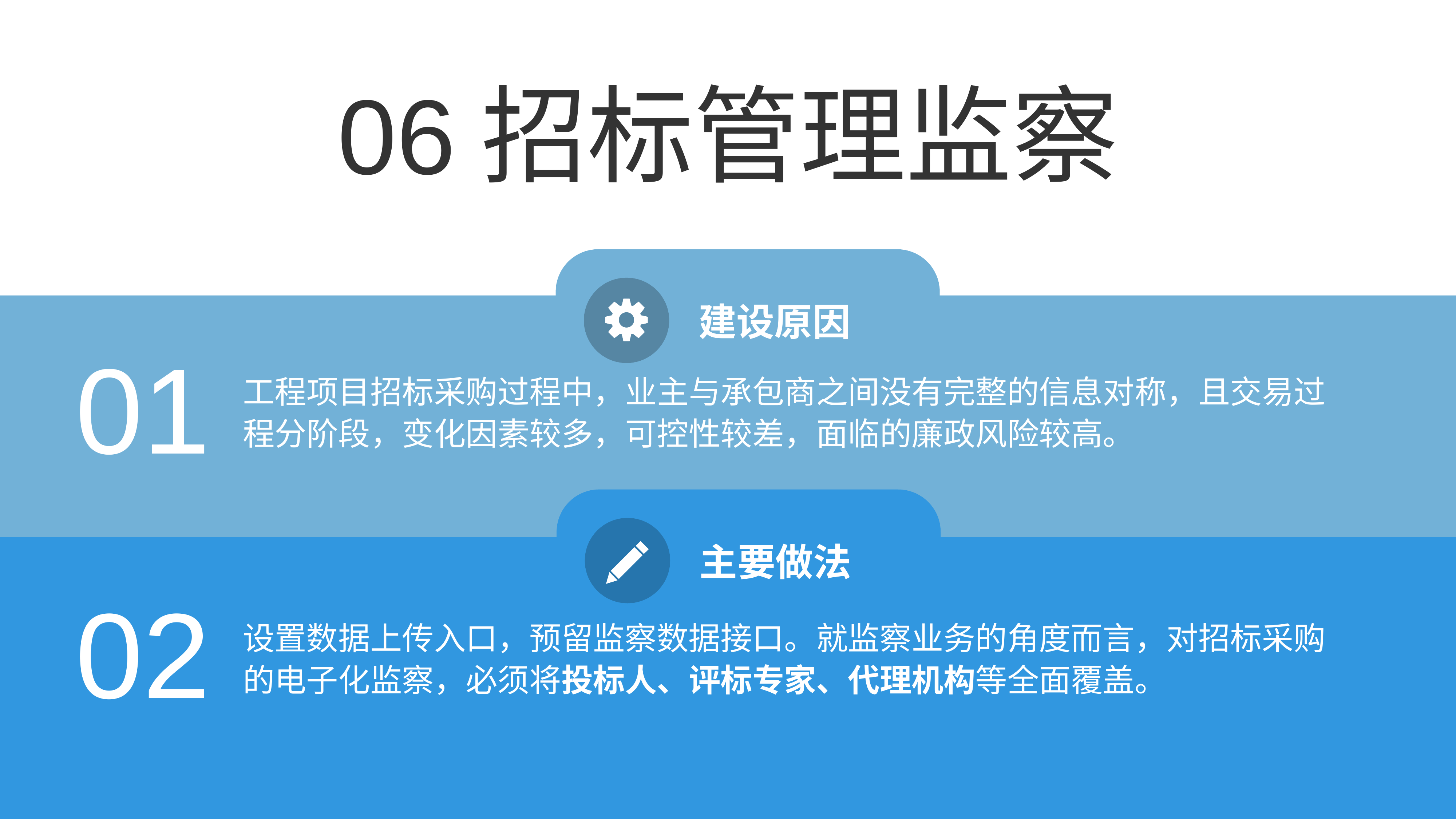

06招标管理监察

建设原因

01
工程项目招标采购过程中，业主与承包商之间没有完整的信息对称，且交易过程分阶段，变化因素较多，可控性较差，面临的廉政风险较高。

主要做法

02
设置数据上传入口，预留监察数据接口。就监察业务的角度而言，对招标采购的电子化监察，必须将投标人、评标专家、代理机构等全面覆盖。
90